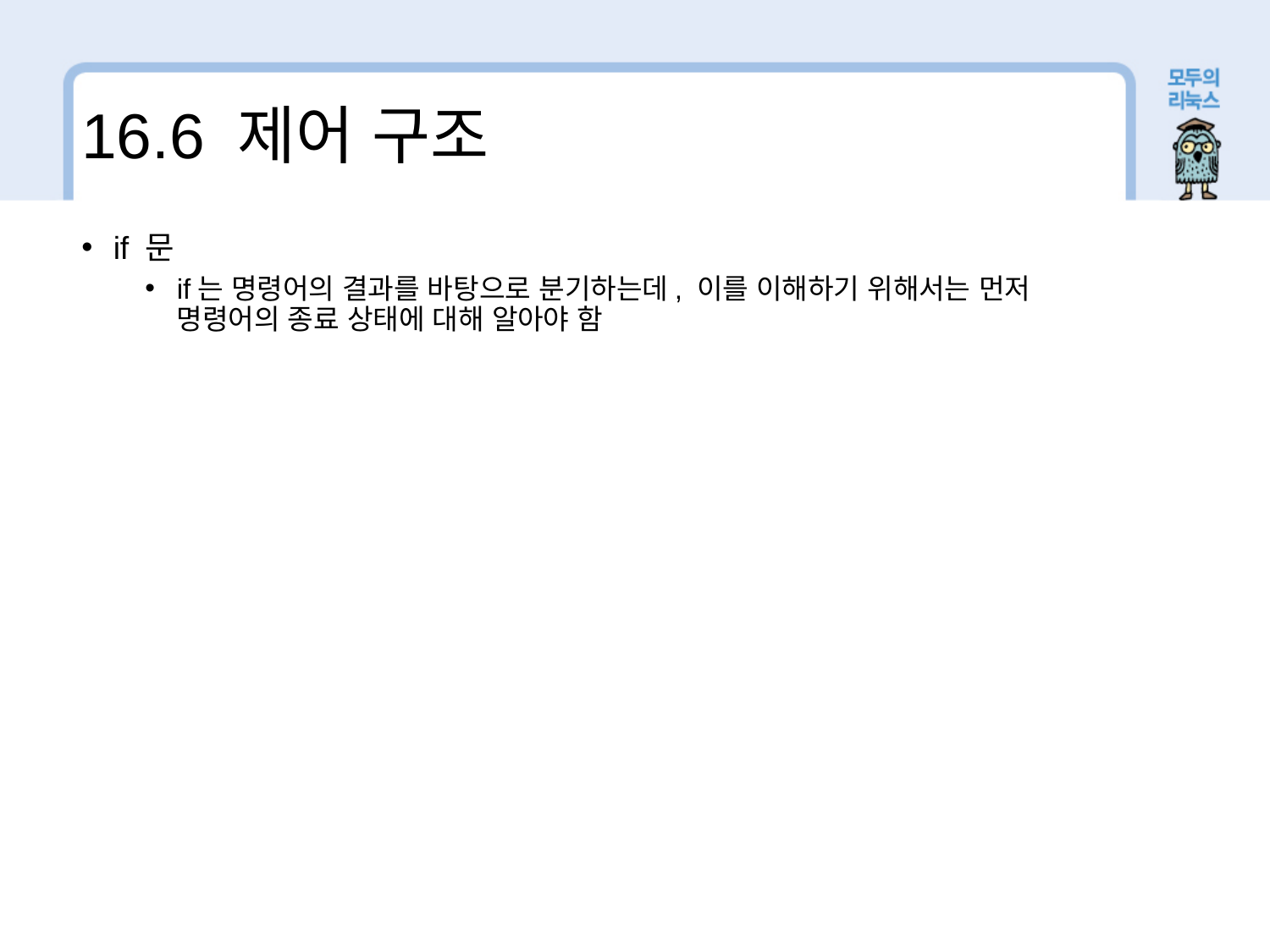

16.6 제어 구조
if 문
if는 명령어의 결과를 바탕으로 분기하는데, 이를 이해하기 위해서는 먼저 명령어의 종료 상태에 대해 알아야 함